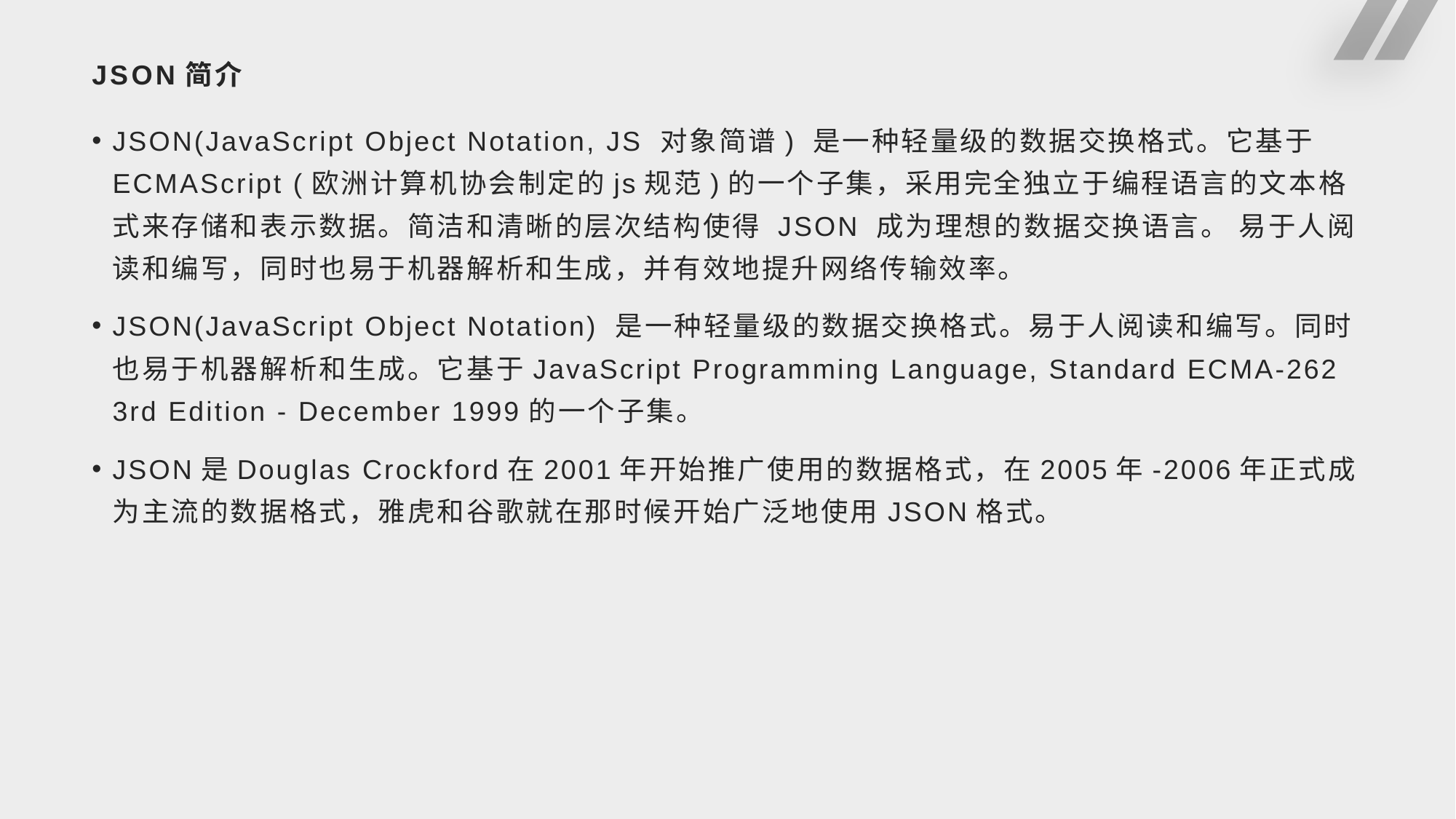

# JSON简介
JSON(JavaScript Object Notation, JS 对象简谱) 是一种轻量级的数据交换格式。它基于 ECMAScript (欧洲计算机协会制定的js规范)的一个子集，采用完全独立于编程语言的文本格式来存储和表示数据。简洁和清晰的层次结构使得 JSON 成为理想的数据交换语言。 易于人阅读和编写，同时也易于机器解析和生成，并有效地提升网络传输效率。
JSON(JavaScript Object Notation) 是一种轻量级的数据交换格式。易于人阅读和编写。同时也易于机器解析和生成。它基于JavaScript Programming Language, Standard ECMA-262 3rd Edition - December 1999的一个子集。
JSON是Douglas Crockford在2001年开始推广使用的数据格式，在2005年-2006年正式成为主流的数据格式，雅虎和谷歌就在那时候开始广泛地使用JSON格式。